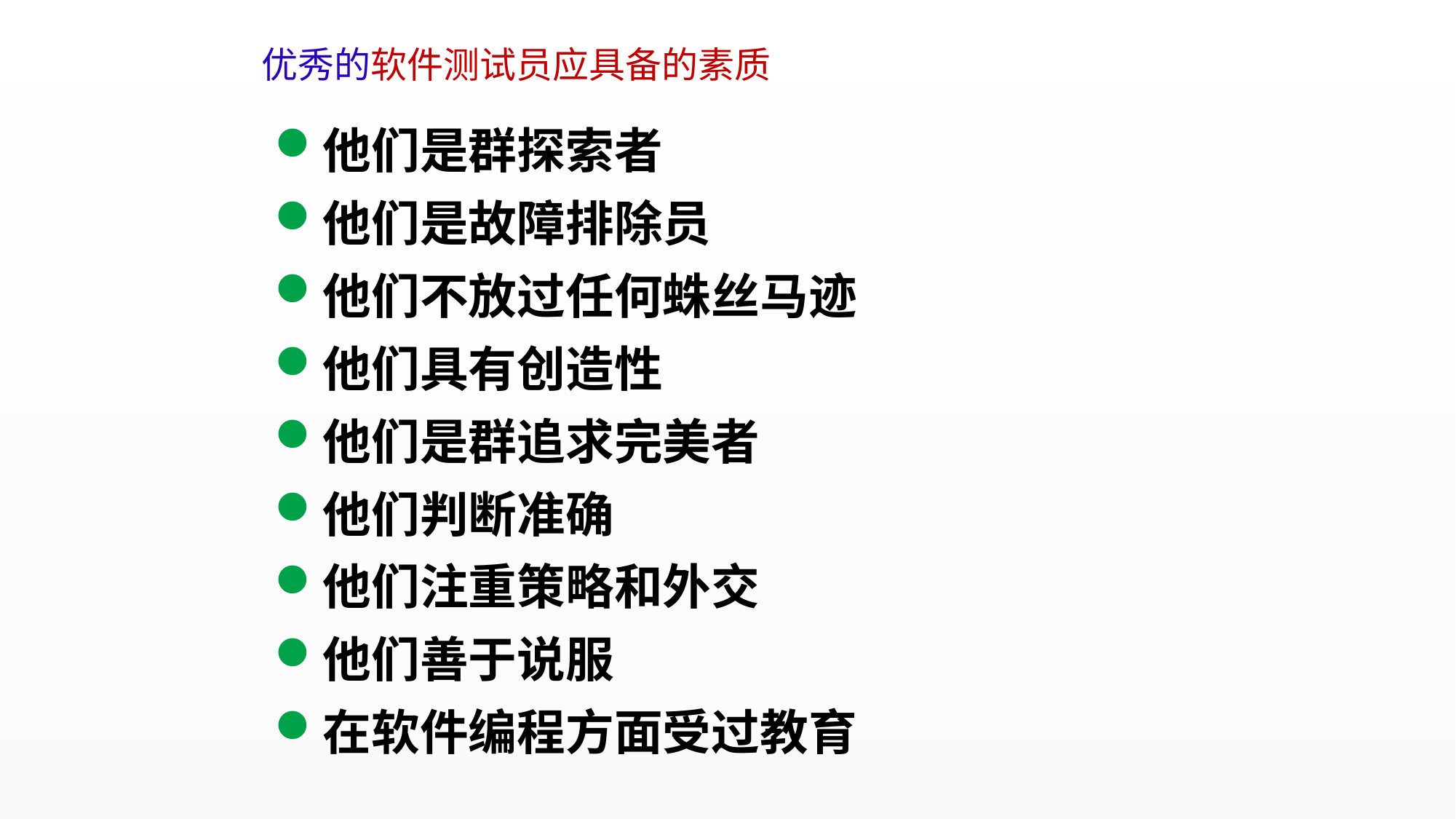

优秀的软件测试员应具备的素质
他们是群探索者
他们是故障排除员
他们不放过任何蛛丝马迹
他们具有创造性
他们是群追求完美者
他们判断准确
他们注重策略和外交
他们善于说服
在软件编程方面受过教育